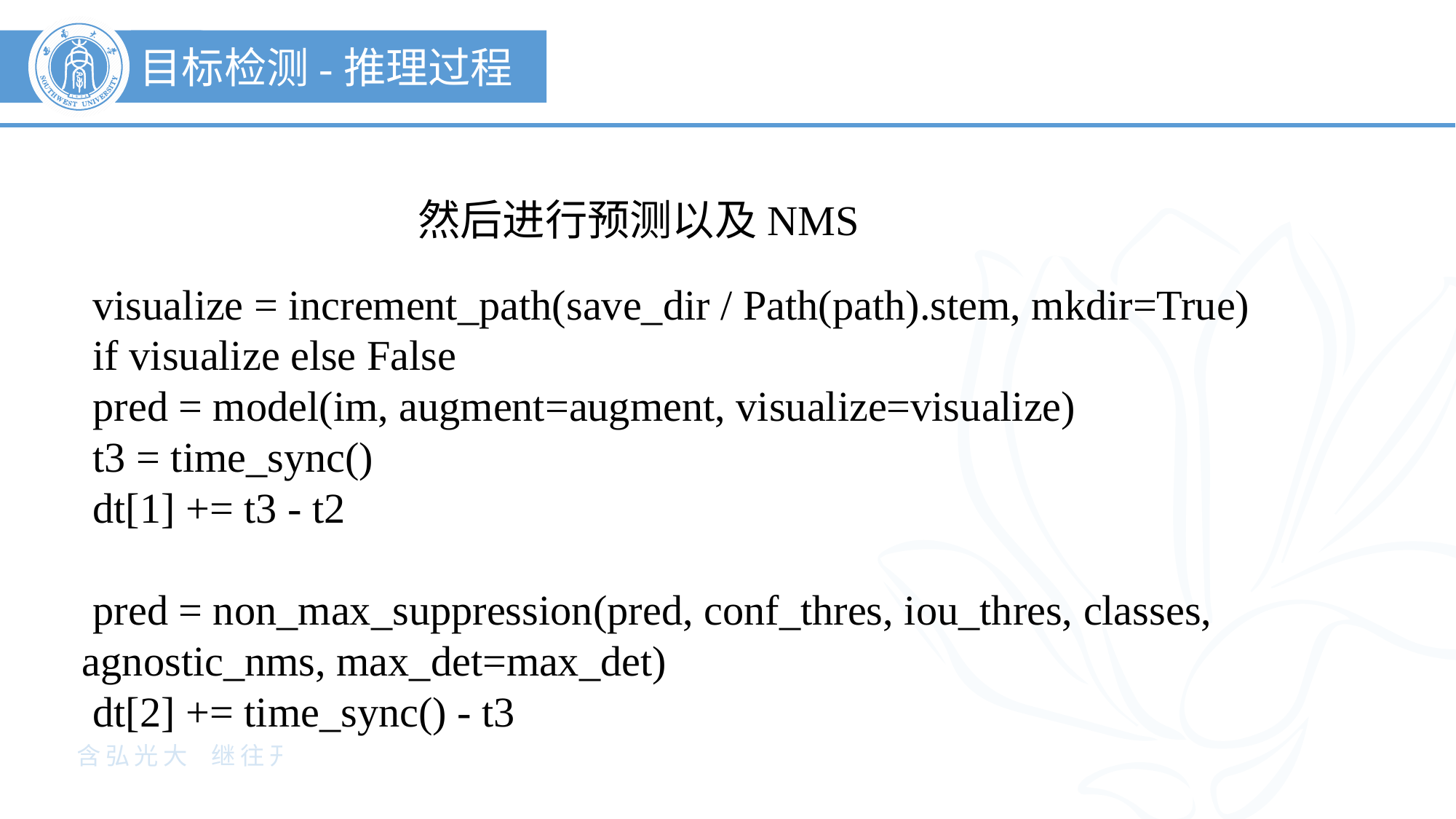

目标检测-推理过程
然后进行预测以及NMS
 visualize = increment_path(save_dir / Path(path).stem, mkdir=True)
 if visualize else False
 pred = model(im, augment=augment, visualize=visualize)
 t3 = time_sync()
 dt[1] += t3 - t2

 pred = non_max_suppression(pred, conf_thres, iou_thres, classes, agnostic_nms, max_det=max_det)
 dt[2] += time_sync() - t3